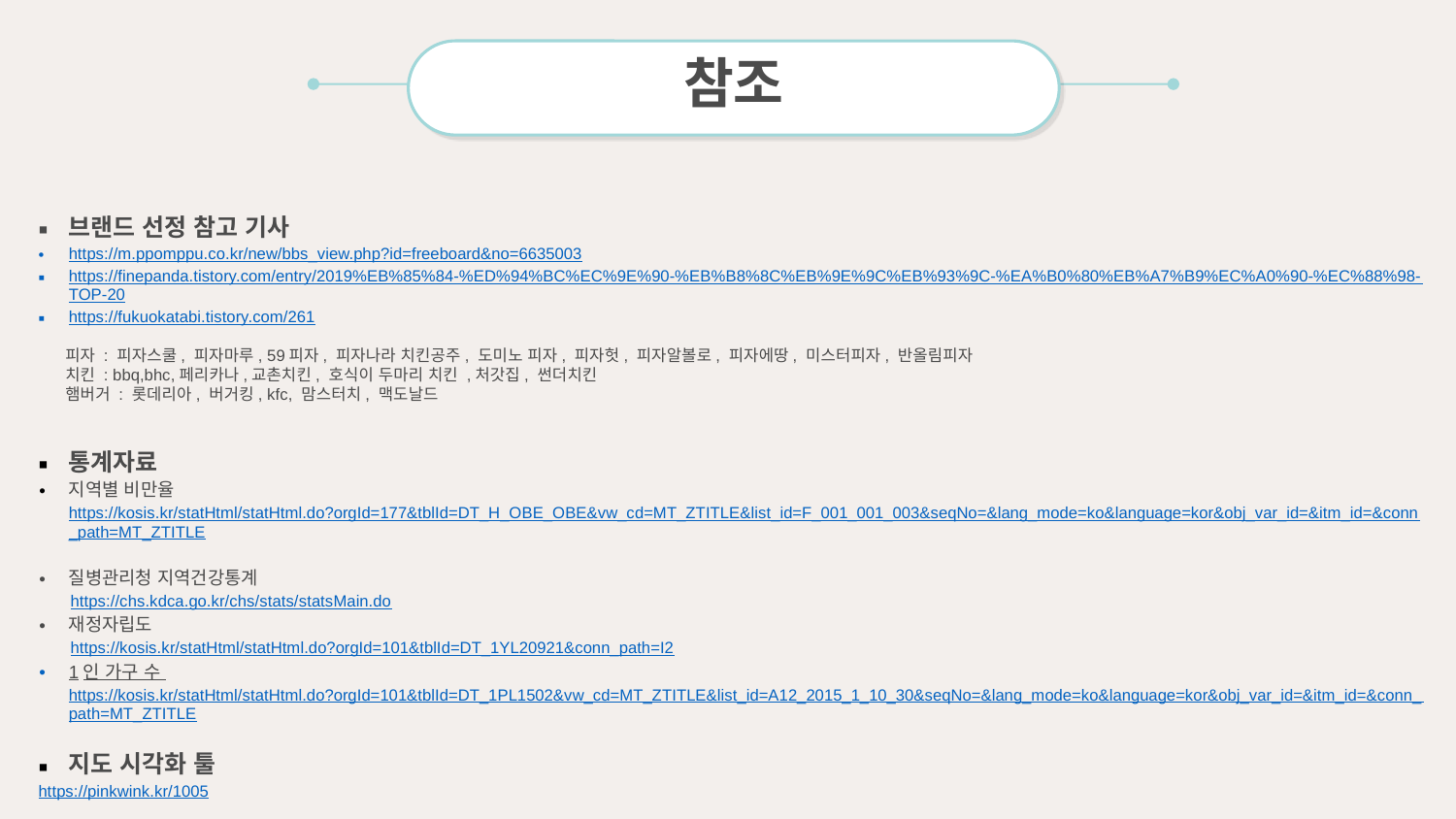

참조

브랜드 선정 참고 기사
https://m.ppomppu.co.kr/new/bbs_view.php?id=freeboard&no=6635003
https://finepanda.tistory.com/entry/2019%EB%85%84-%ED%94%BC%EC%9E%90-%EB%B8%8C%EB%9E%9C%EB%93%9C-%EA%B0%80%EB%A7%B9%EC%A0%90-%EC%88%98-TOP-20
https://fukuokatabi.tistory.com/261

     피자 : 피자스쿨, 피자마루, 59피자, 피자나라 치킨공주, 도미노 피자, 피자헛, 피자알볼로, 피자에땅, 미스터피자, 반올림피자
     치킨 : bbq,bhc,페리카나,교촌치킨, 호식이 두마리 치킨 ,처갓집, 썬더치킨
     햄버거 : 롯데리아, 버거킹, kfc, 맘스터치, 맥도날드

통계자료
지역별 비만율https://kosis.kr/statHtml/statHtml.do?orgId=177&tblId=DT_H_OBE_OBE&vw_cd=MT_ZTITLE&list_id=F_001_001_003&seqNo=&lang_mode=ko&language=kor&obj_var_id=&itm_id=&conn_path=MT_ZTITLE
질병관리청 지역건강통계
       https://chs.kdca.go.kr/chs/stats/statsMain.do
재정자립도
       https://kosis.kr/statHtml/statHtml.do?orgId=101&tblId=DT_1YL20921&conn_path=I2
1인 가구 수 https://kosis.kr/statHtml/statHtml.do?orgId=101&tblId=DT_1PL1502&vw_cd=MT_ZTITLE&list_id=A12_2015_1_10_30&seqNo=&lang_mode=ko&language=kor&obj_var_id=&itm_id=&conn_path=MT_ZTITLE

지도 시각화 툴
https://pinkwink.kr/1005